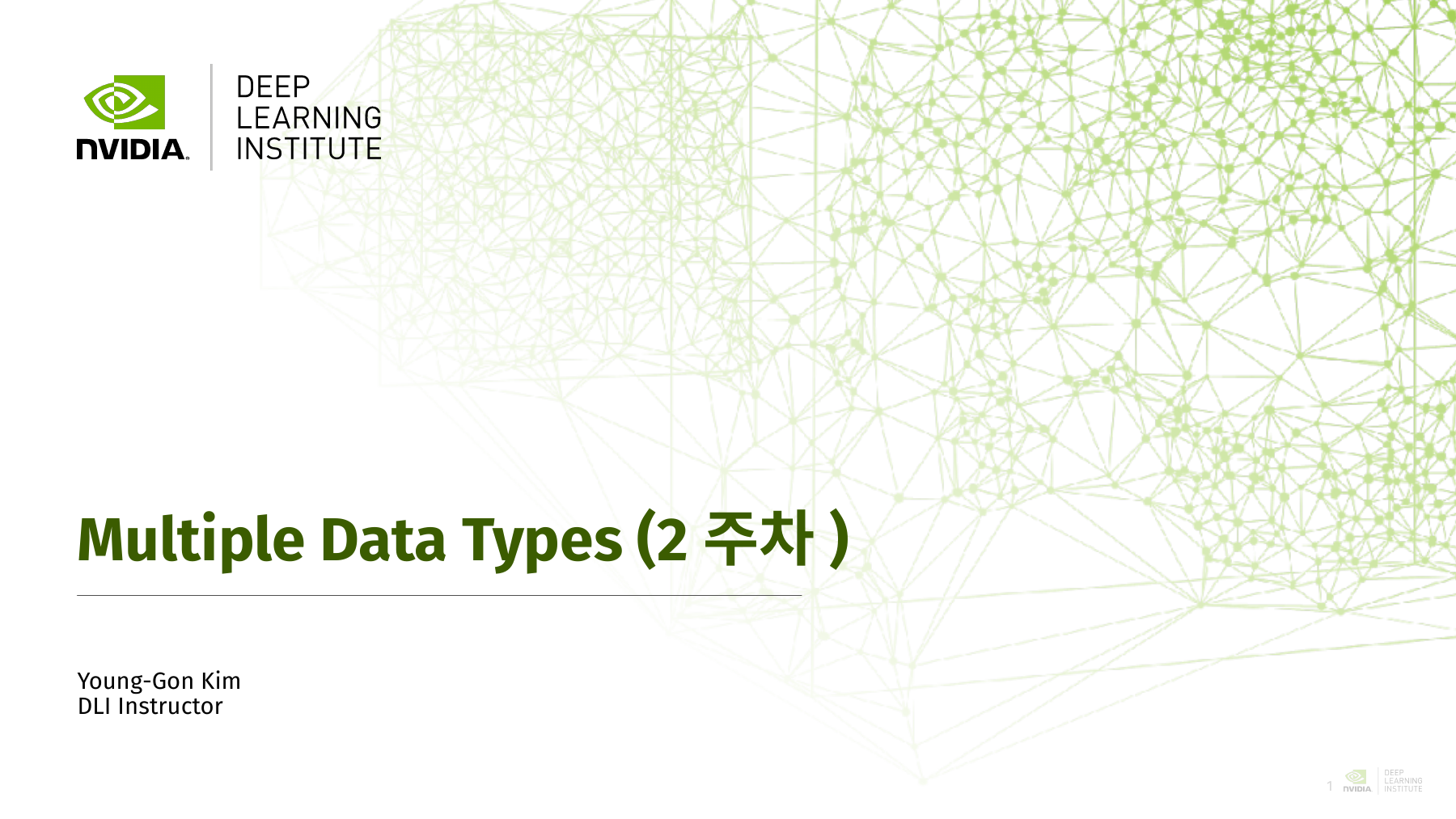

# Multiple Data Types (2주차)

Young-Gon Kim
DLI Instructor